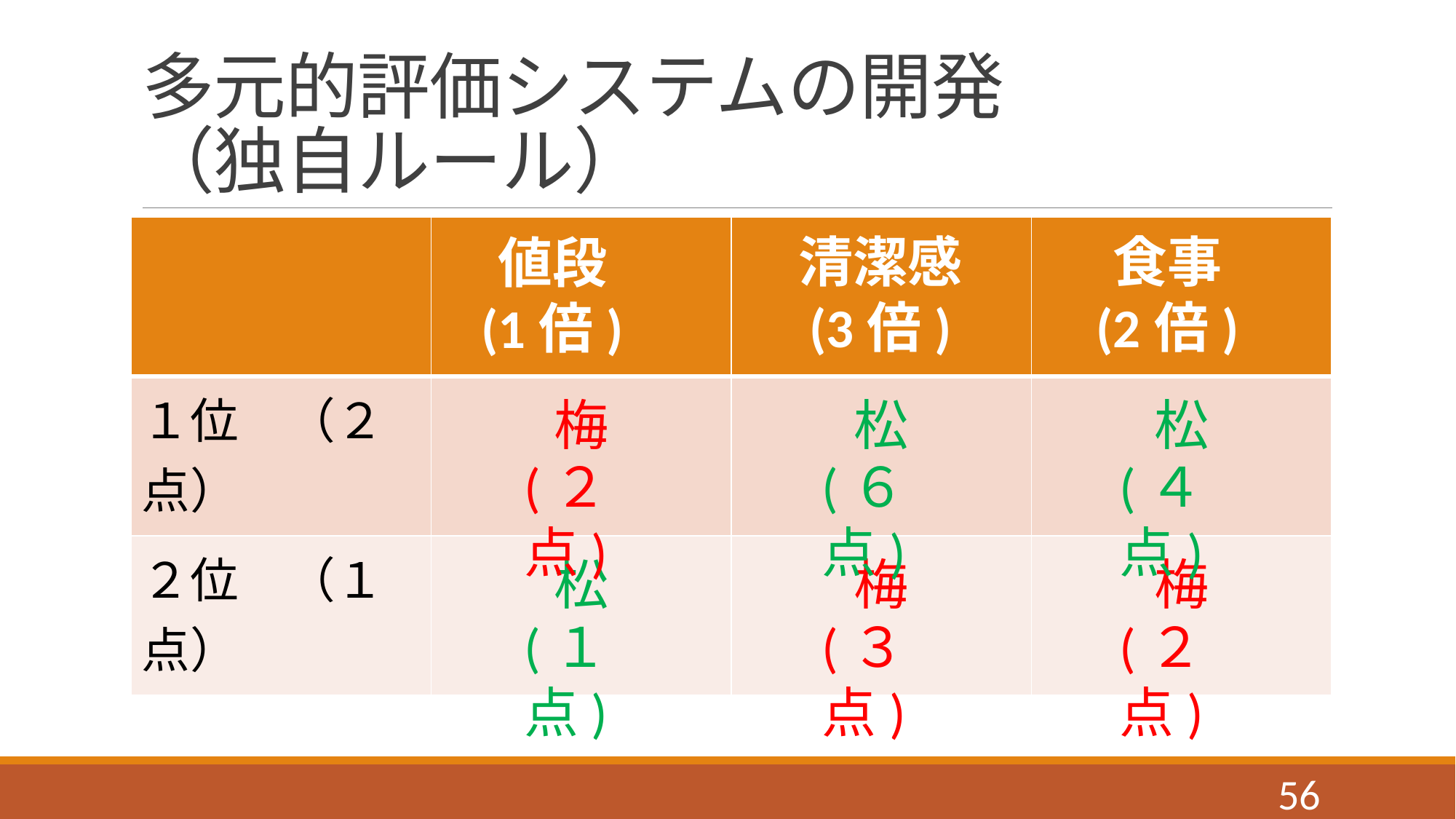

# 多元的評価システムの開発 （独自ルール）
|  |  |  |  |
| --- | --- | --- | --- |
| １位　（２点） | 梅 | 松 | 松 |
| ２位　（１点） | 松 | 梅 | 梅 |
清潔感
(3倍)

食事
(2倍)

値段
(1倍)

(２点)
(６点)
(４点)
(２点)
(３点)
(１点)
56